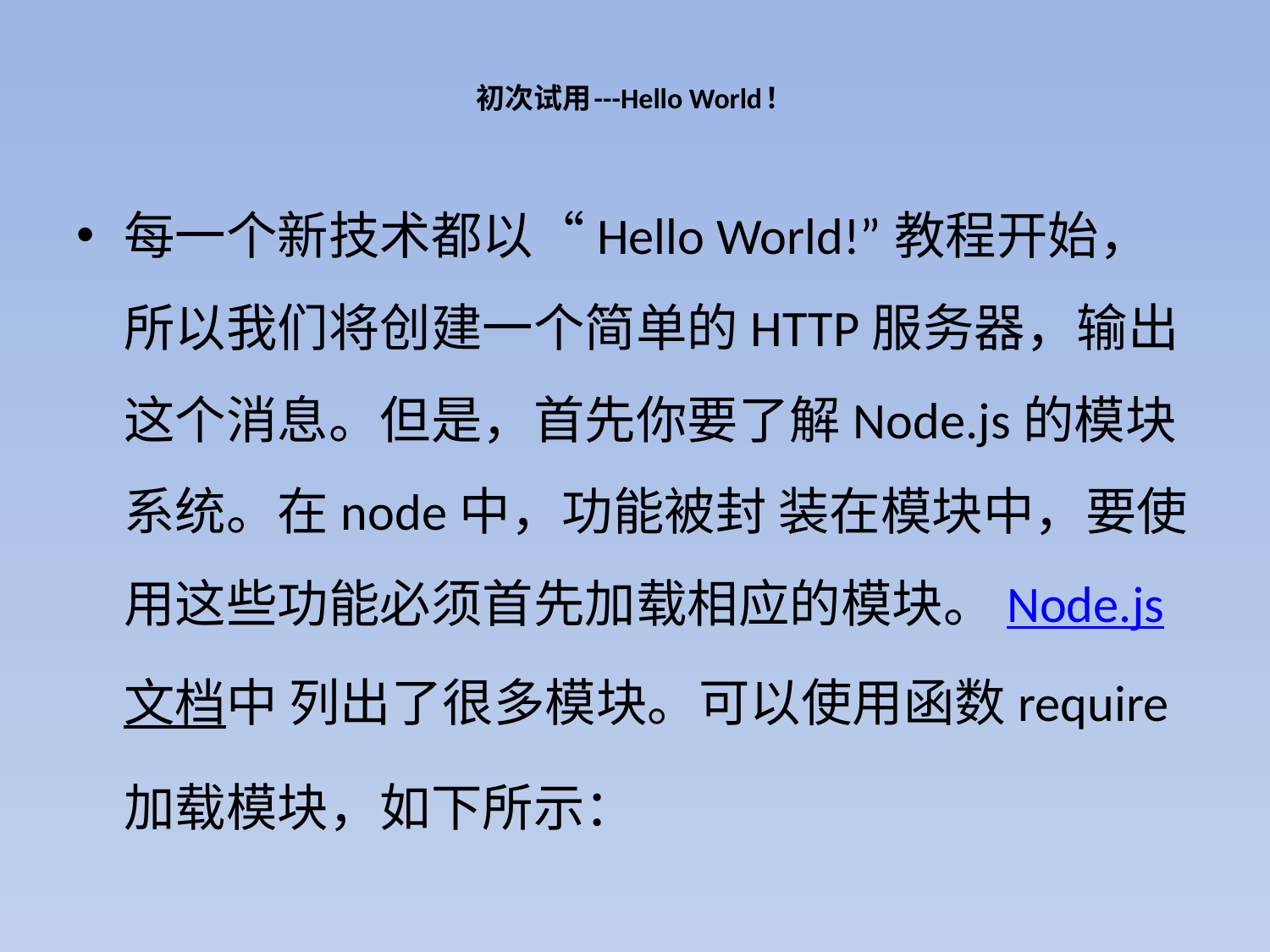

# 初次试用---Hello World！
每一个新技术都以“Hello World!”教程开始，所以我们将创建一个简单的HTTP服务器，输出这个消息。但是，首先你要了解Node.js的模块系统。在node中，功能被封 装在模块中，要使用这些功能必须首先加载相应的模块。Node.js文档中 列出了很多模块。可以使用函数require加载模块，如下所示：